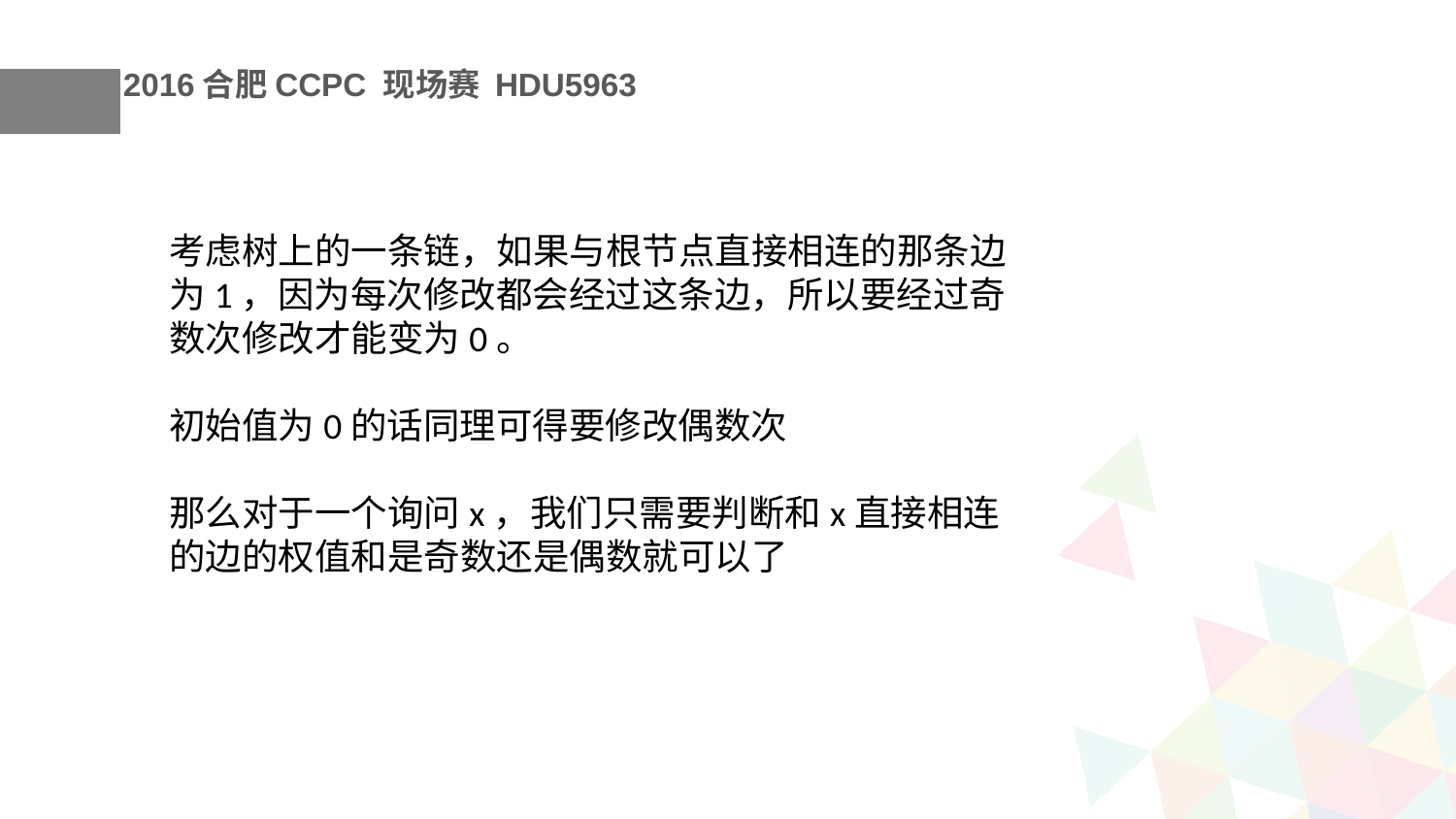

2016合肥CCPC 现场赛 HDU5963

考虑树上的一条链，如果与根节点直接相连的那条边为1，因为每次修改都会经过这条边，所以要经过奇数次修改才能变为0。

初始值为0的话同理可得要修改偶数次

那么对于一个询问x，我们只需要判断和x直接相连的边的权值和是奇数还是偶数就可以了